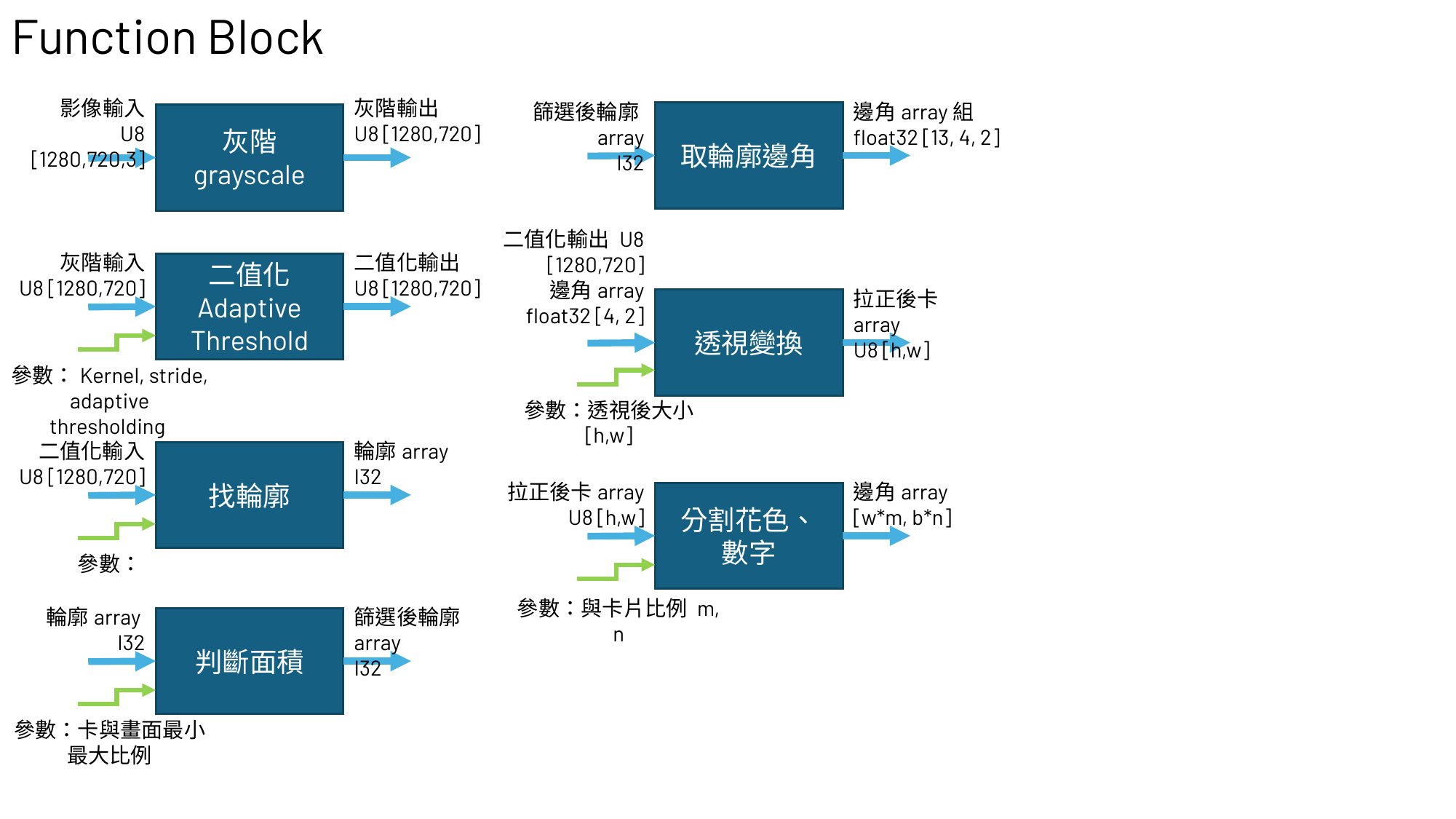

Function Block
影像輸入
U8 [1280,720,3]
灰階輸出
U8 [1280,720]
篩選後輪廓array
I32
邊角array組
float32 [13, 4, 2]
取輪廓邊角
灰階
grayscale
二值化輸出 U8 [1280,720]
邊角array
float32 [4, 2]
拉正後卡array
U8 [h,w]
透視變換
灰階輸入
U8 [1280,720]
二值化輸出 U8 [1280,720]
二值化
Adaptive Threshold
參數：Kernel, stride, adaptive thresholding
參數：透視後大小 [h,w]
二值化輸入
U8 [1280,720]
輪廓array
I32
找輪廓
參數：
拉正後卡array
U8 [h,w]
邊角array
[w*m, b*n]
分割花色、
數字
參數：與卡片比例 m, n
輪廓array
I32
篩選後輪廓array
I32
判斷面積
參數：卡與畫面最小最大比例